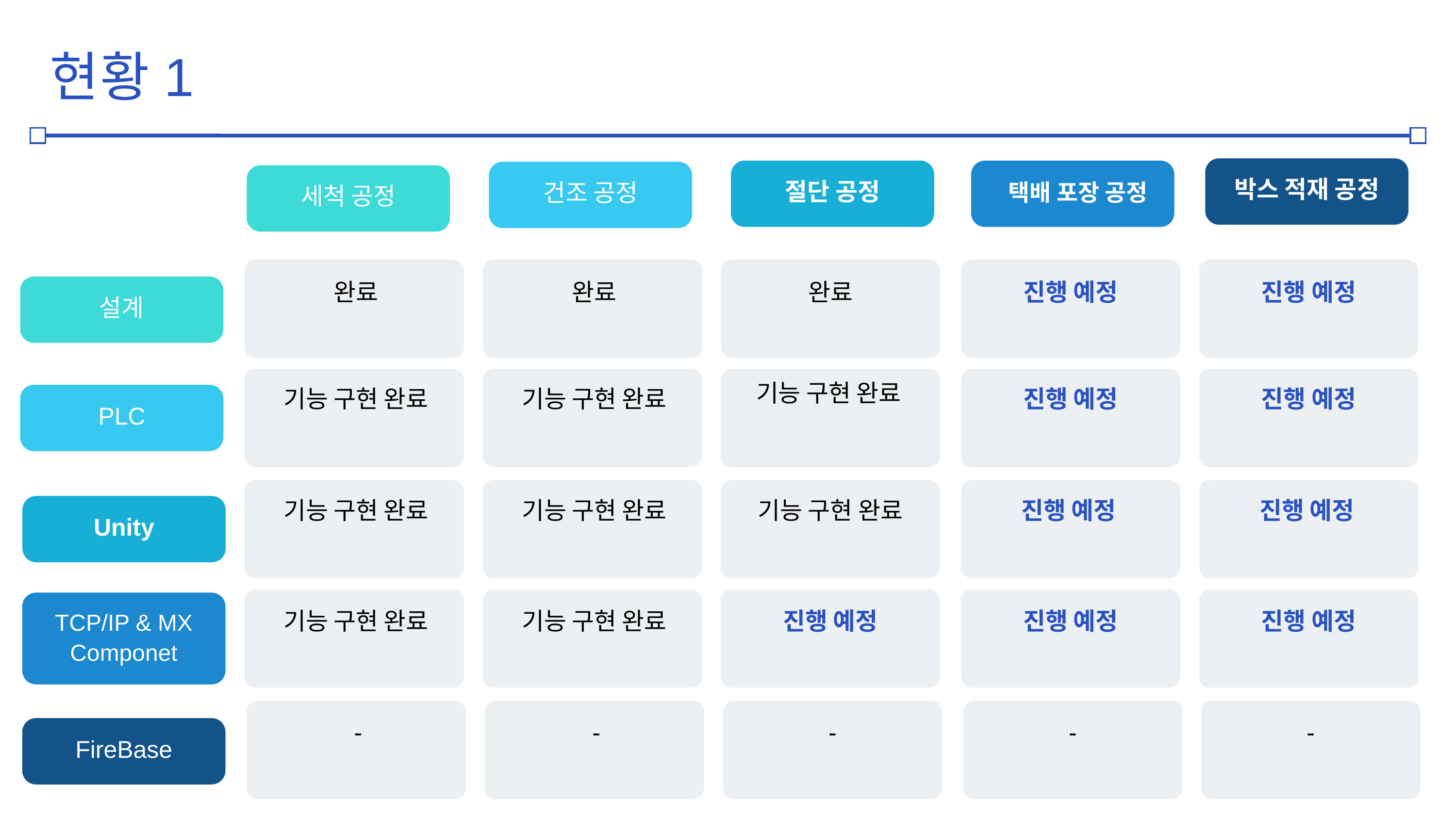

현황1
Date: June 1, 2025  |  Time: 10:00 AM

박스 적재 공정

절단 공정

 택배 포장 공정

건조 공정

세척 공정

완료
완료

완료

진행 예정

진행 예정

설계

기능 구현 완료
기능 구현 완료

기능 구현 완료
진행 예정
진행 예정

PLC

기능 구현 완료
기능 구현 완료
기능 구현 완료

진행 예정

진행 예정

Unity

TCP/IP & MX Componet
기능 구현 완료

기능 구현 완료

진행 예정

진행 예정

진행 예정

-

-
-

-
-

FireBase